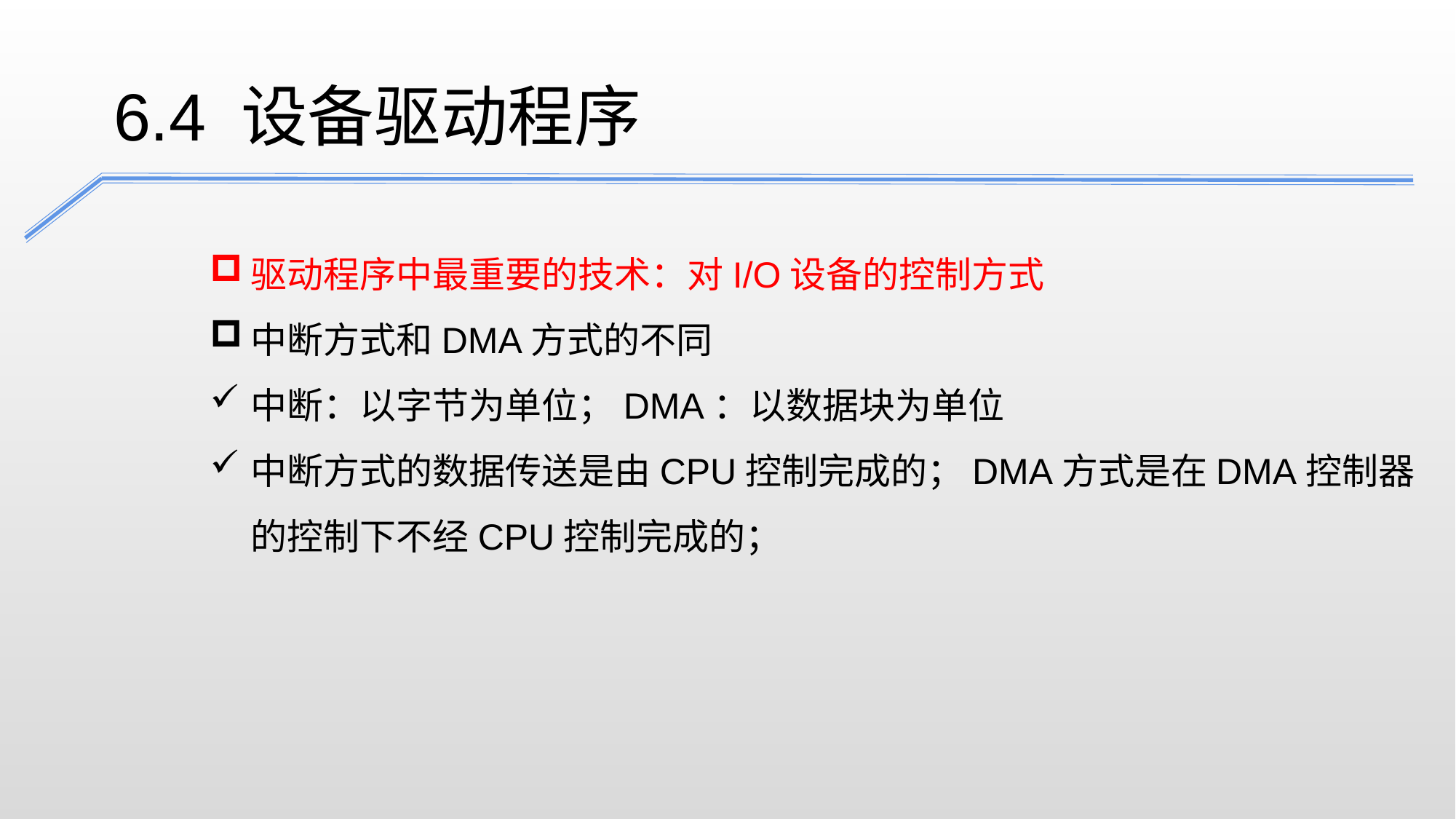

6.4 设备驱动程序
驱动程序中最重要的技术：对I/O设备的控制方式
中断方式和DMA方式的不同
中断：以字节为单位；DMA：以数据块为单位
中断方式的数据传送是由CPU控制完成的；DMA方式是在DMA控制器的控制下不经CPU控制完成的；